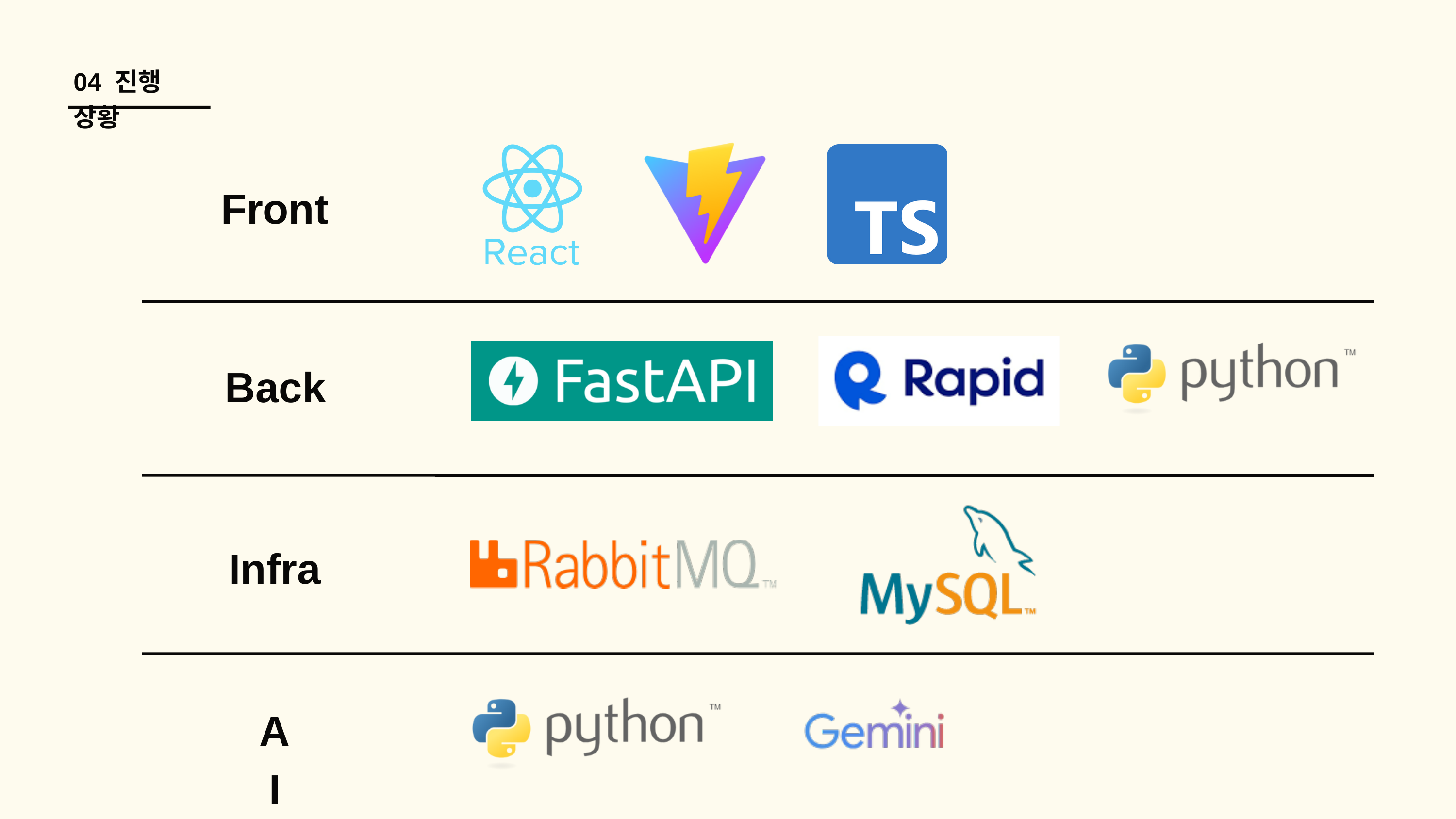

04 진행 상황

Front

Back

Infra

AI